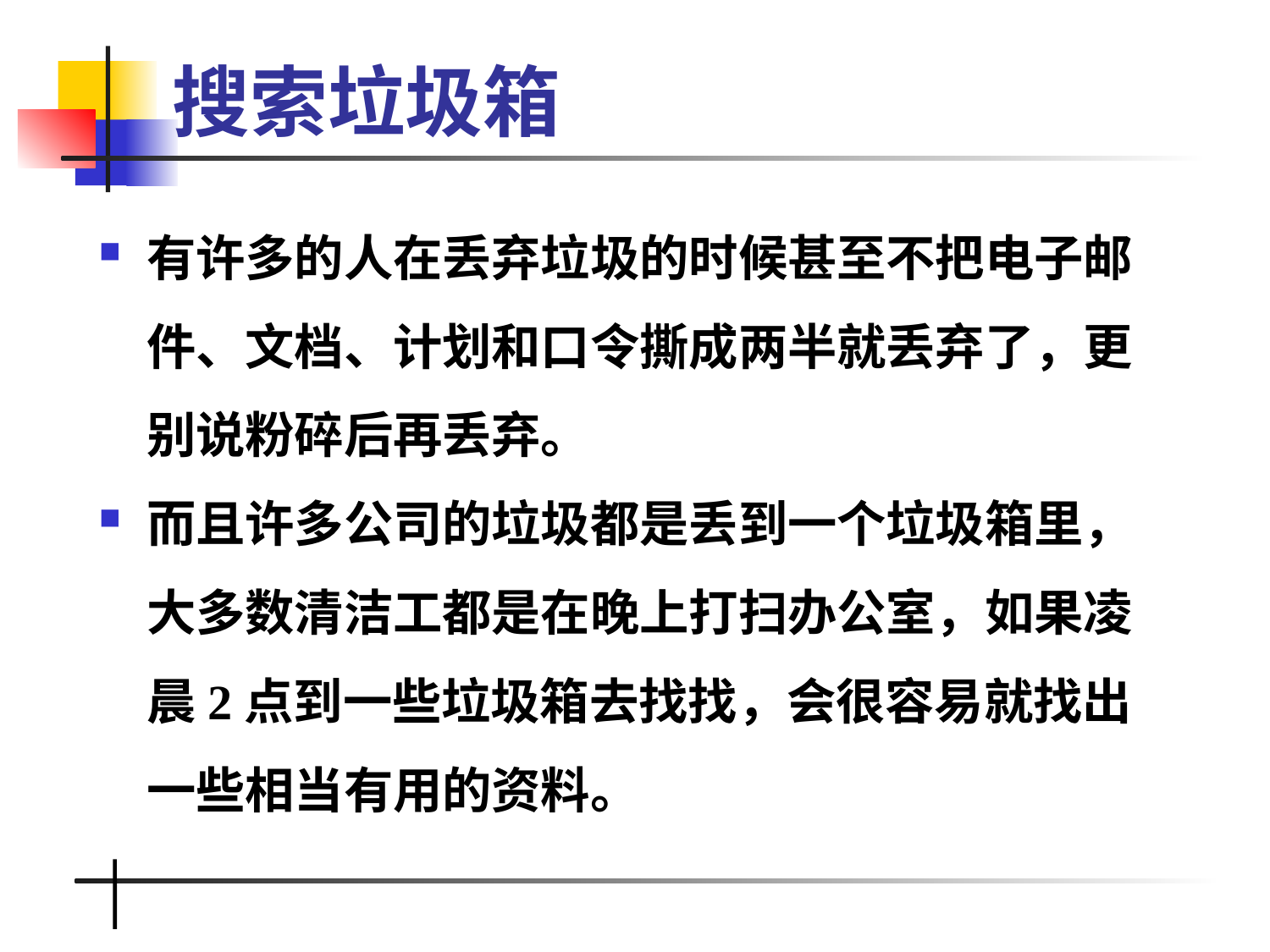

# 搜索垃圾箱
有许多的人在丢弃垃圾的时候甚至不把电子邮件、文档、计划和口令撕成两半就丢弃了，更别说粉碎后再丢弃。
而且许多公司的垃圾都是丢到一个垃圾箱里，大多数清洁工都是在晚上打扫办公室，如果凌晨2点到一些垃圾箱去找找，会很容易就找出一些相当有用的资料。